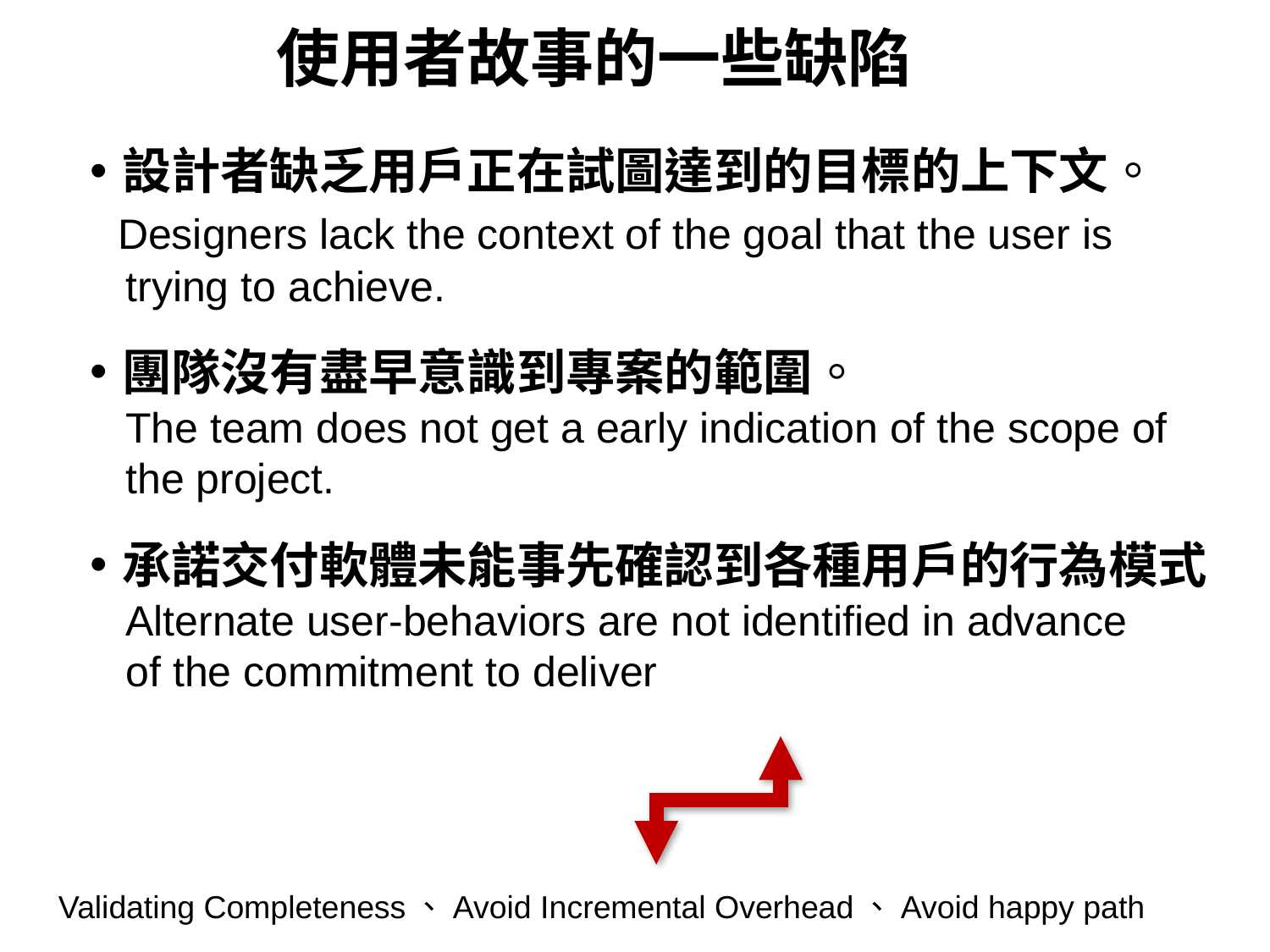

# 使用者故事的一些缺陷
設計者缺乏用戶正在試圖達到的目標的上下文。
  Designers lack the context of the goal that the user is
   trying to achieve.
團隊沒有盡早意識到專案的範圍。
   The team does not get a early indication of the scope of
   the project.
承諾交付軟體未能事先確認到各種用戶的行為模式
   Alternate user-behaviors are not identified in advance
   of the commitment to deliver
Validating Completeness、Avoid Incremental Overhead、Avoid happy path